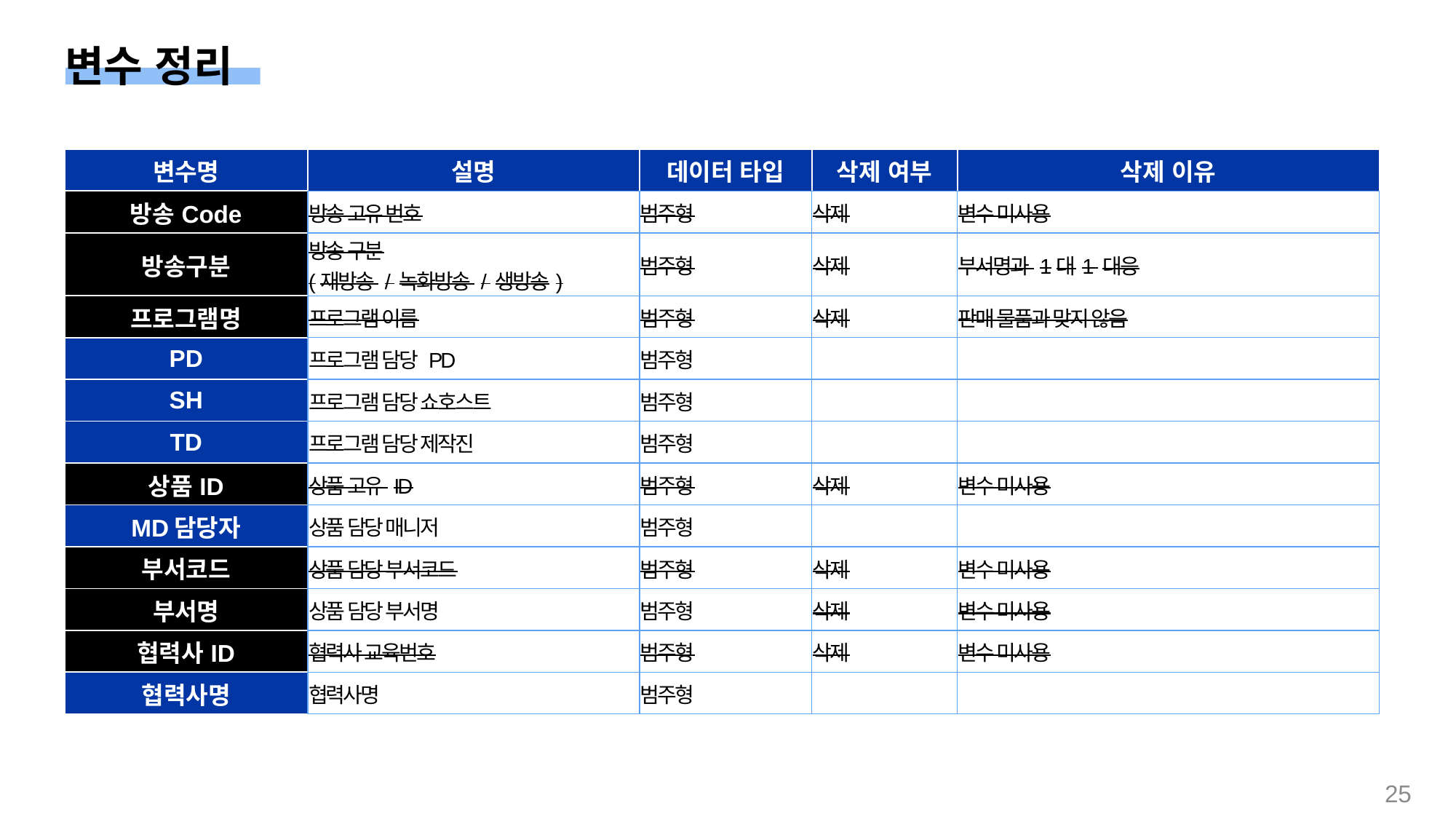

변수 정리

| 변수명 | 설명 | 데이터 타입 | 삭제 여부 | 삭제 이유 |
| --- | --- | --- | --- | --- |
| 방송Code | 방송 고유 번호 | 범주형 | 삭제 | 변수 미사용 |
| 방송구분 | 방송 구분 (재방송 / 녹화방송 / 생방송) | 범주형 | 삭제 | 부서명과 1대1 대응 |
| 프로그램명 | 프로그램 이름 | 범주형 | 삭제 | 판매 물품과 맞지 않음 |
| PD | 프로그램 담당 PD | 범주형 |  |  |
| SH | 프로그램 담당 쇼호스트 | 범주형 |  |  |
| TD | 프로그램 담당 제작진 | 범주형 |  |  |
| 상품ID | 상품 고유 ID | 범주형 | 삭제 | 변수 미사용 |
| MD담당자 | 상품 담당 매니저 | 범주형 |  |  |
| 부서코드 | 상품 담당 부서코드 | 범주형 | 삭제 | 변수 미사용 |
| 부서명 | 상품 담당 부서명 | 범주형 | 삭제 | 변수 미사용 |
| 협력사ID | 협력사 교육번호 | 범주형 | 삭제 | 변수 미사용 |
| 협력사명 | 협력사명 | 범주형 |  |  |
25